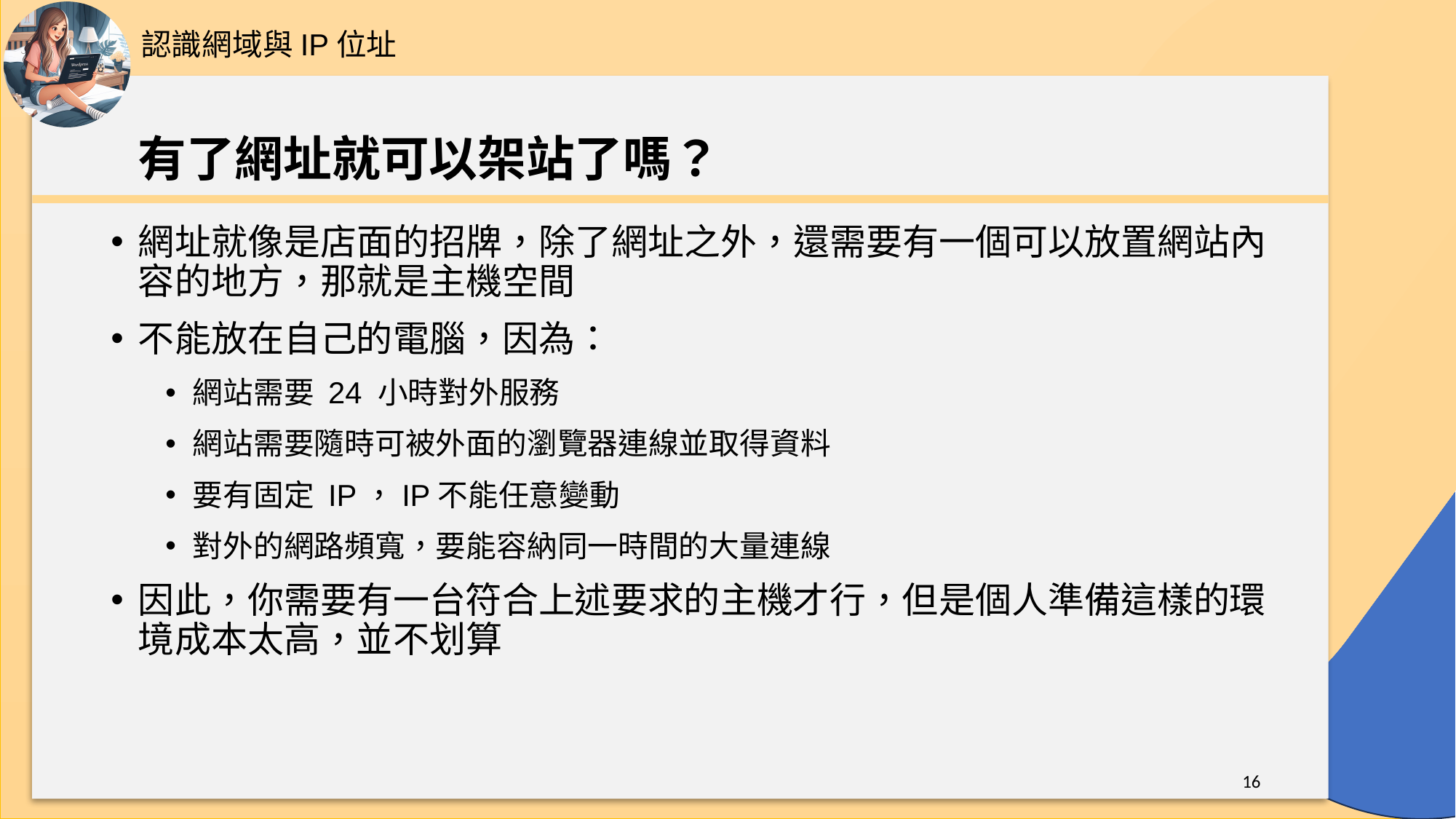

認識網域與IP位址

# 有了網址就可以架站了嗎？

網址就像是店面的招牌，除了網址之外，還需要有一個可以放置網站內容的地方，那就是主機空間
不能放在自己的電腦，因為：
網站需要 24 小時對外服務
網站需要隨時可被外面的瀏覽器連線並取得資料
要有固定 IP，IP不能任意變動
對外的網路頻寬，要能容納同一時間的大量連線
因此，你需要有一台符合上述要求的主機才行，但是個人準備這樣的環境成本太高，並不划算

16